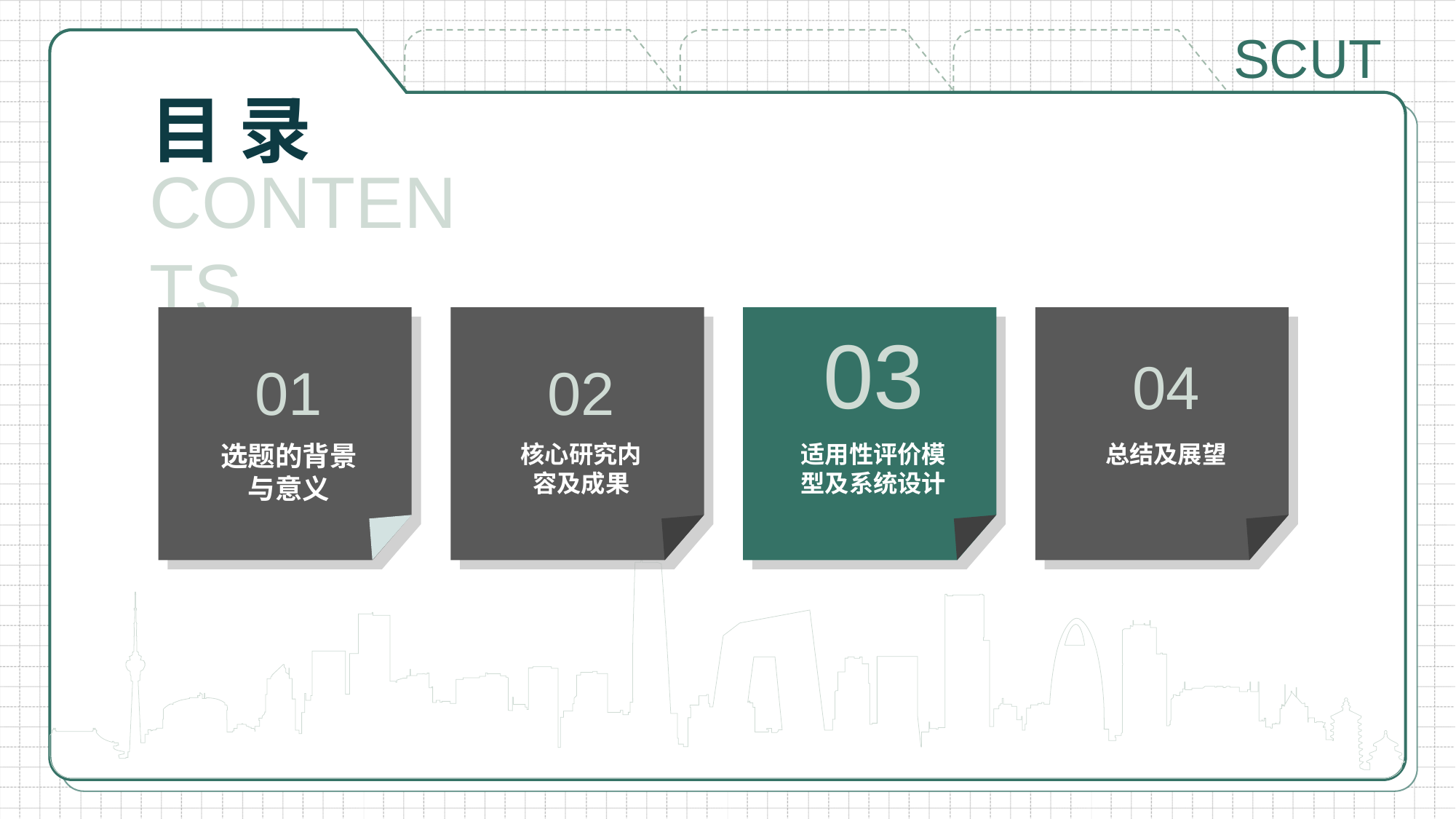

目 录
CONTENTS

01
选题的背景与意义

03
04
02
核心研究内容及成果
适用性评价模型及系统设计
总结及展望